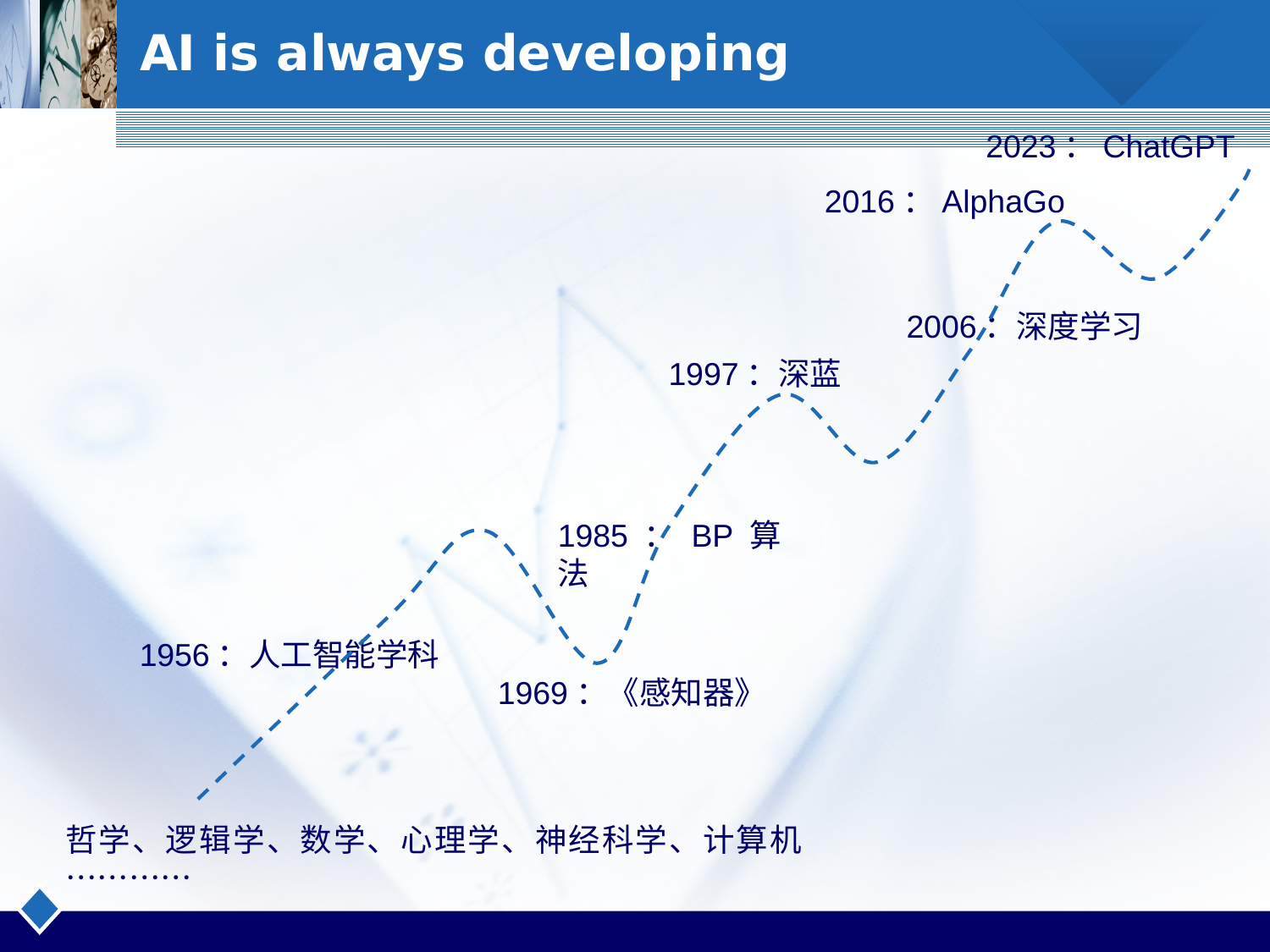

# AI is always developing
2023：ChatGPT

2016：AlphaGo
2006：深度学习
1997：深蓝
1985：BP算法
1956：人工智能学科
1969：《感知器》
哲学、逻辑学、数学、心理学、神经科学、计算机 …………